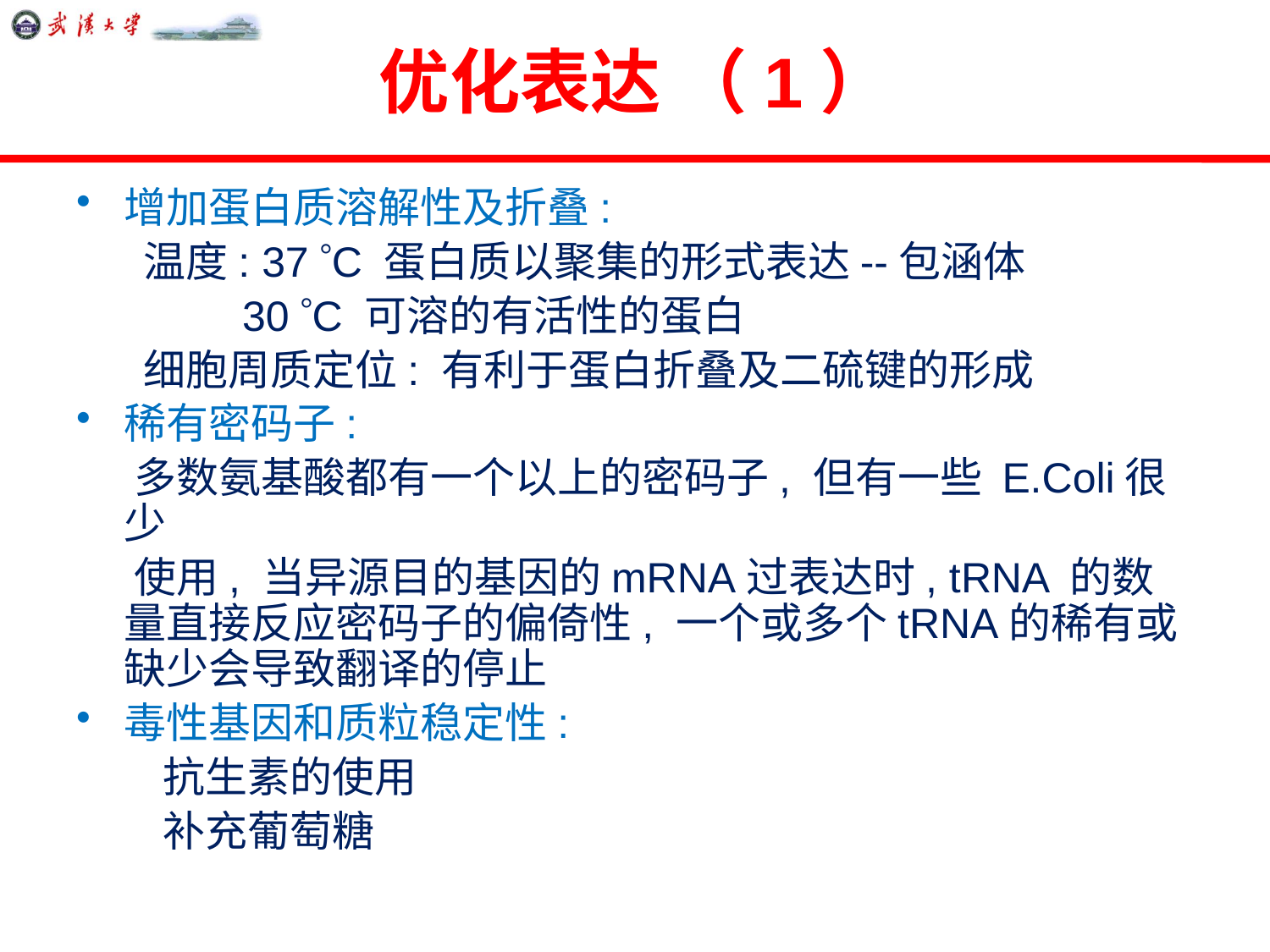

# 优化表达 （1）
增加蛋白质溶解性及折叠:
      温度: 37 °C 蛋白质以聚集的形式表达--包涵体
              30 °C 可溶的有活性的蛋白
      细胞周质定位: 有利于蛋白折叠及二硫键的形成
稀有密码子:
     多数氨基酸都有一个以上的密码子, 但有一些 E.Coli很少
     使用, 当异源目的基因的mRNA过表达时, tRNA 的数量直接反应密码子的偏倚性, 一个或多个tRNA的稀有或缺少会导致翻译的停止
毒性基因和质粒稳定性:
        抗生素的使用
        补充葡萄糖